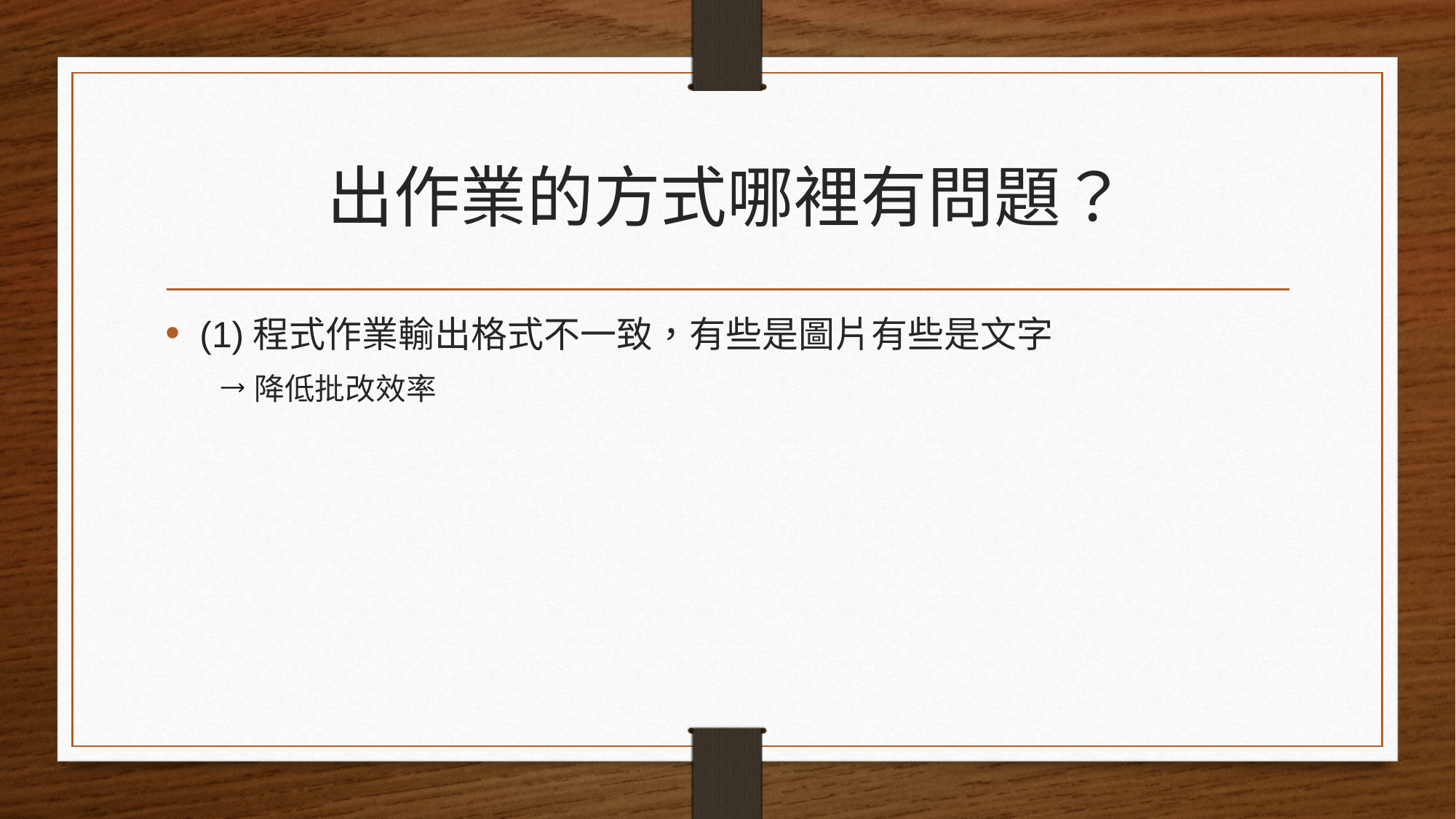

# 出作業的方式哪裡有問題？
(1)程式作業輸出格式不一致，有些是圖片有些是文字
降低批改效率